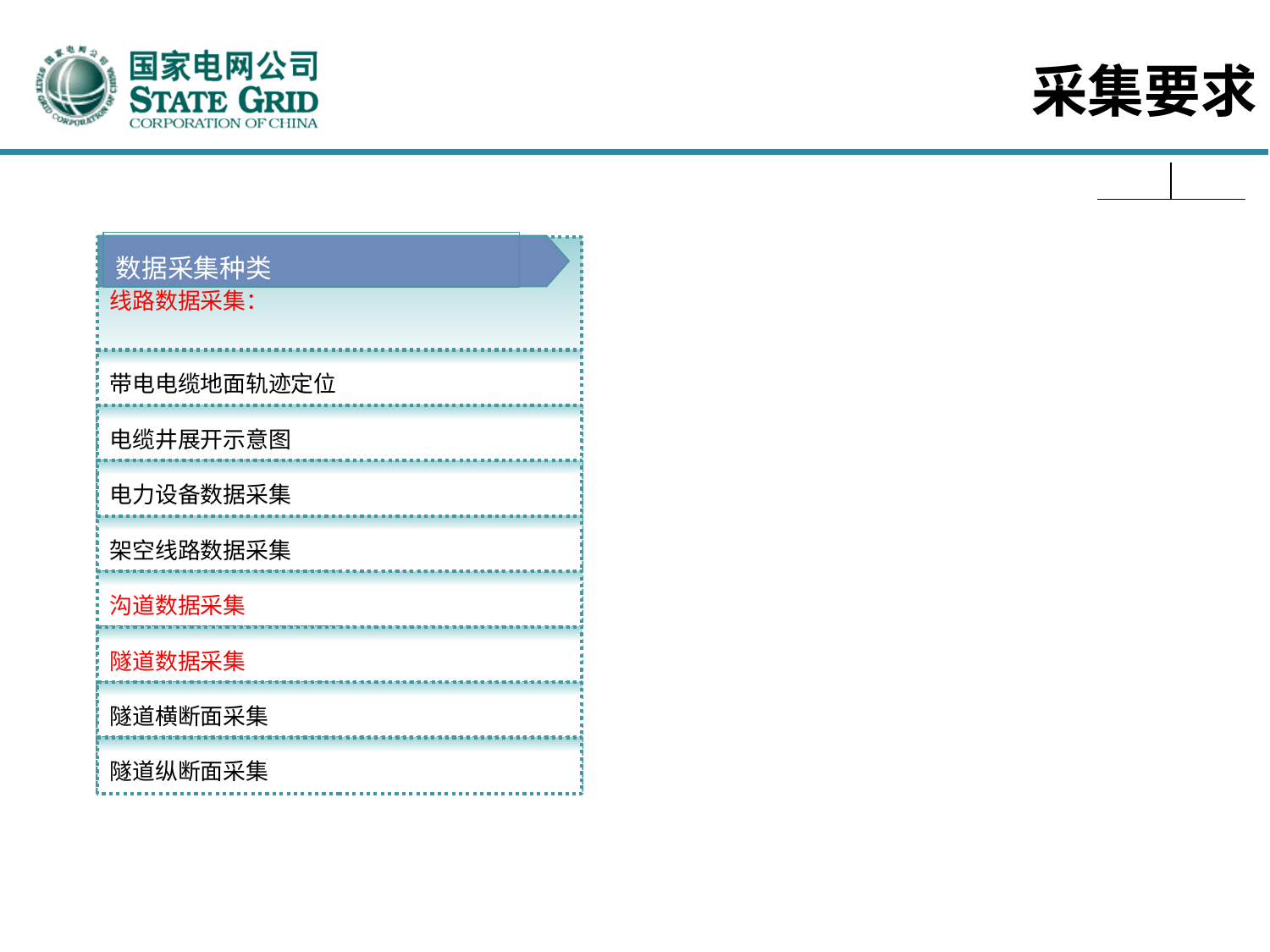

采集要求
带电电缆地面轨迹定位
①带电电缆轨迹探测；
②采集电缆转折点、电缆中间头等关键点坐标点；
③绘制地下电缆地面轨迹走向示意图；
④带电电缆身份唯一性辨识；
⑤完善电缆基本属性信息；
⑥敷设数字化地面标识器和数字化地面标识桩。

电缆井展开示意图
①电缆井内电缆唯一性身份辨识；
②绘制电缆井展开示意图；
③电缆井排管和支架编码；
④采集电缆井各侧面，以及工况照片；
⑤完善电缆井基本属性信息；
⑥安装数字化标识牌。

电力设备数据采集
①完善电力设备基础信息；
②采集、定位设备位置；
③拍摄电力设备照片；
④设备接地状态检测；
⑤电力设备隐患排查，如：线下的构筑物、堆积物等；
⑥安装数字化标识牌。

架空线路数据采集
①采集、定位架空线路杆塔、设备等位置；
②完善架空线路基本属性信息；
③拍摄架空线路设备照片；
④核对、补充杆塔标识牌；
⑤检测杆塔接地状态；
⑥安装数字化标识牌。

沟道数据采集
①特征点：沟道本体起止点、电缆中间头、电缆转折点等关键点位置；
②变化点：沟道本体变化点，例：沟道交叉点、变窄、变宽位置和盖板材质变化点等；
③直线采集距离：直线距离超过50米，每25米取采集点。

隧道横断面数据采集
①特征点：电缆变化点、电缆中间头、开关、集水坑、排水泵、风亭、电缆井、灭火器、照明灯等；
②变化点：隧道本体变化点，例：方顶变圆顶、单孔变双孔、隧道交叉点、变坡、变窄、变宽位置等；
③直线采集距离：直线距离超过50米，每25米取采集点。

隧道纵断面数据采集
①采集隧道纵断面；
②采集隧道内电缆走向，以及电缆在纵断面上的展示；
③采集隧道内电缆、电缆中间头、开关、集水坑、排水泵、风亭、电缆井、灭火器、照明灯等，并在纵断面上的展示。

数据采集种类

线路数据采集：

带电电缆地面轨迹定位

电缆井展开示意图

电力设备数据采集

架空线路数据采集

沟道数据采集
隧道数据采集
隧道横断面采集
隧道纵断面采集